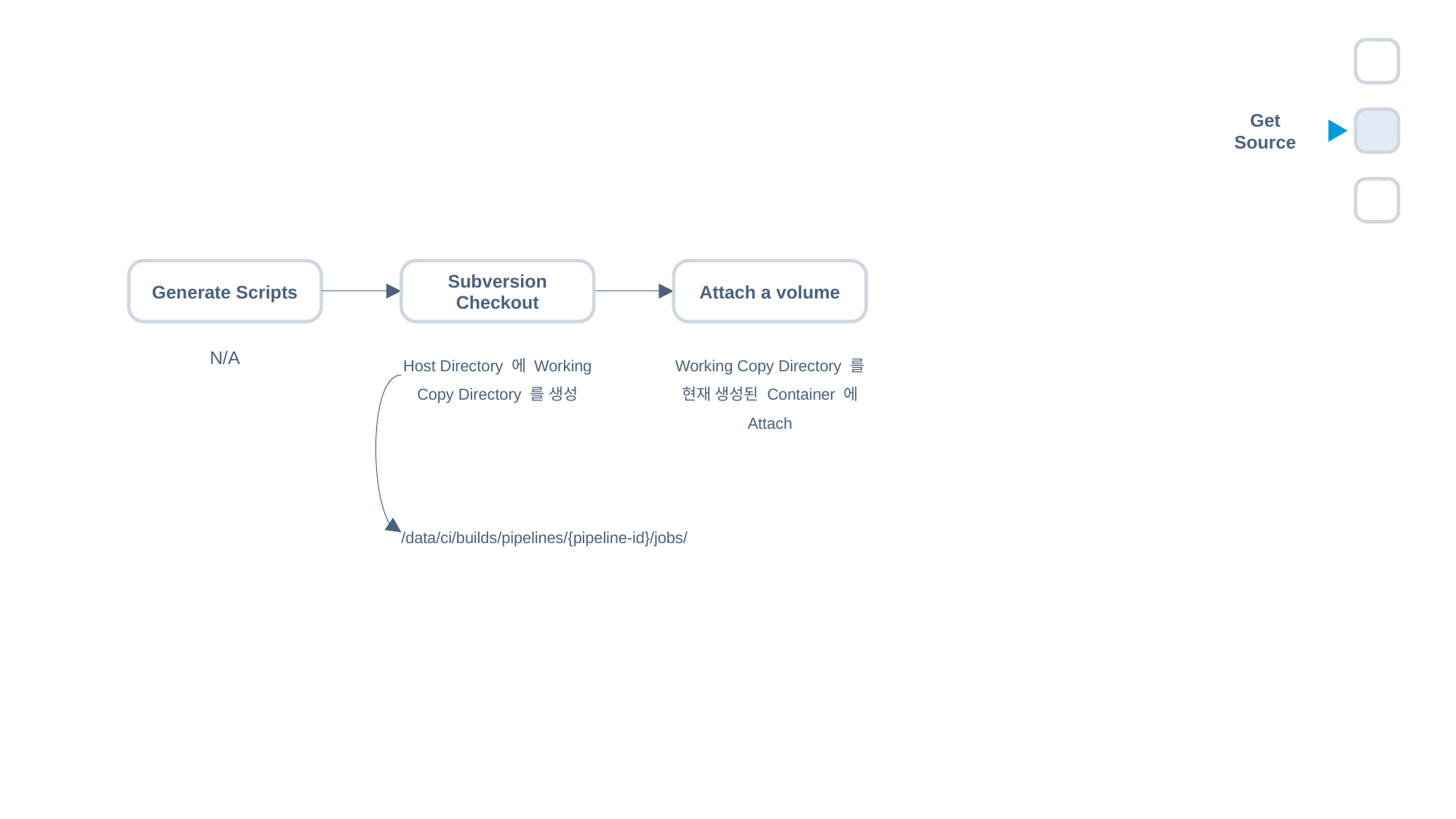

Get Source

Attach a volume
Working Copy Directory 를 현재 생성된 Container 에 Attach
Generate Scripts
Subversion Checkout
Host Directory 에 Working Copy Directory 를 생성
N/A
/data/ci/builds/pipelines/{pipeline-id}/jobs/